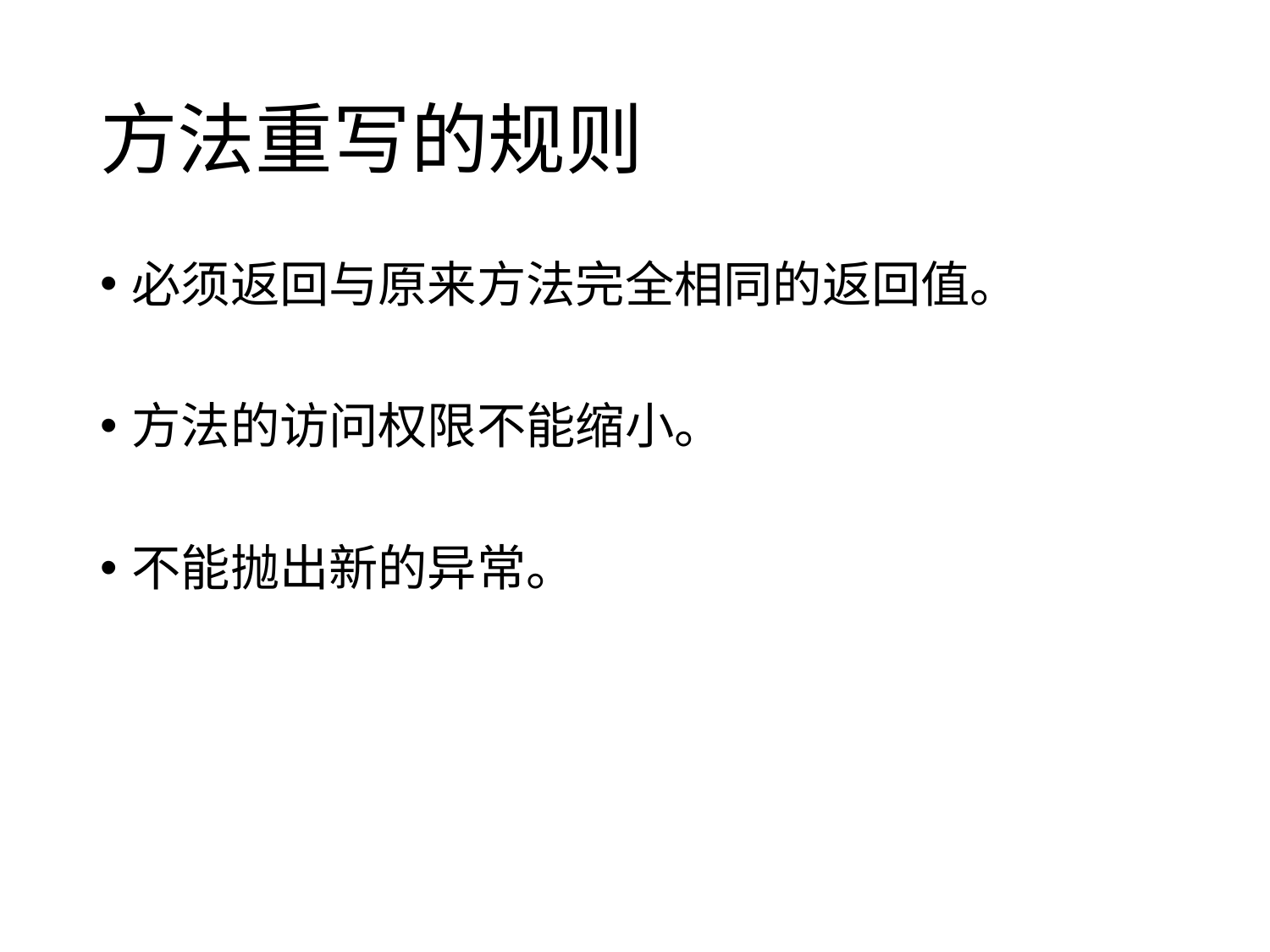

# 方法重写的规则
必须返回与原来方法完全相同的返回值。

方法的访问权限不能缩小。

不能抛出新的异常。